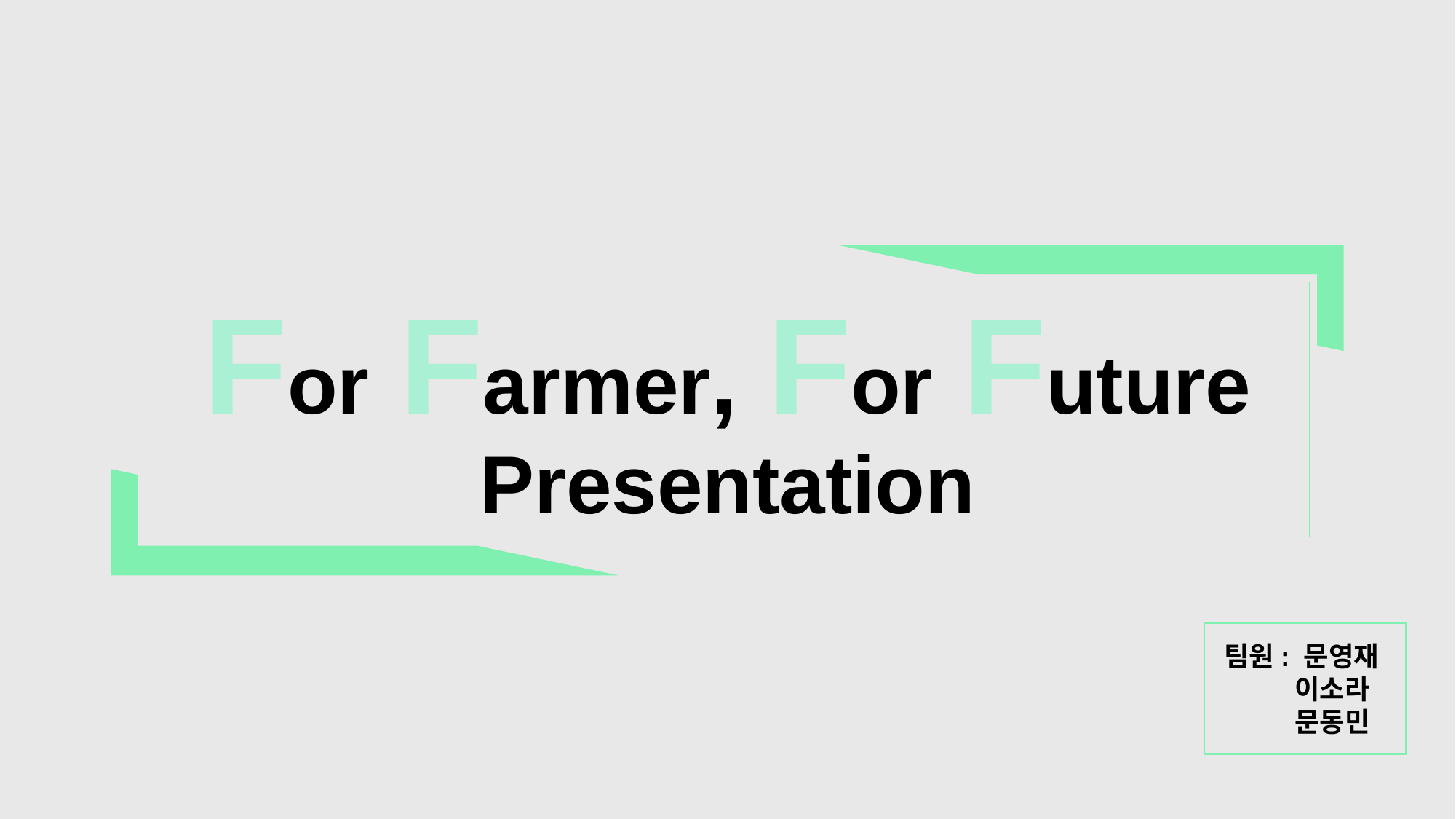

# For Farmer, For Future Presentation

팀원: 문영재
이소라
문동민